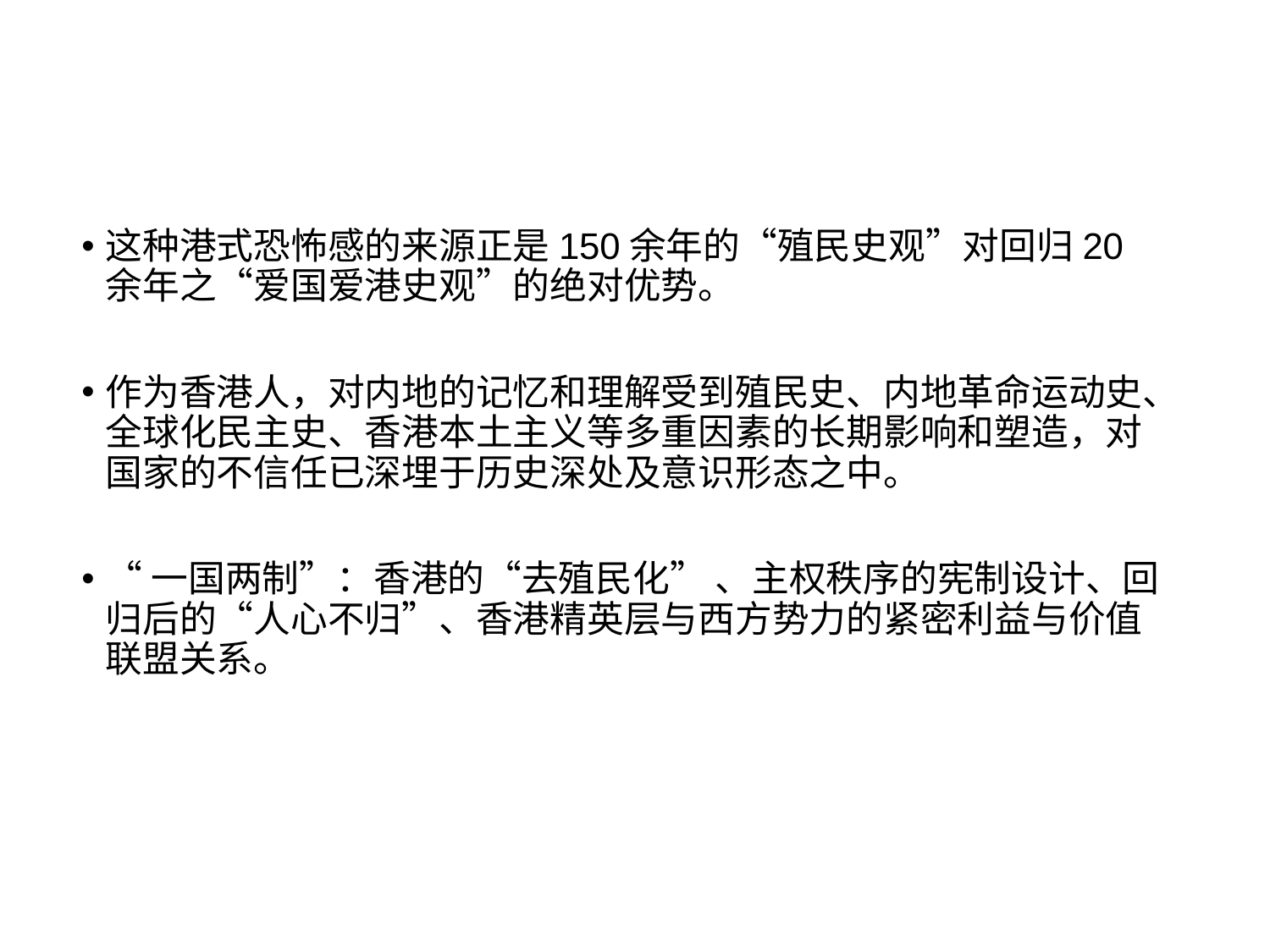

这种港式恐怖感的来源正是150余年的“殖民史观”对回归20余年之“爱国爱港史观”的绝对优势。

作为香港人，对内地的记忆和理解受到殖民史、内地革命运动史、全球化民主史、香港本土主义等多重因素的长期影响和塑造，对国家的不信任已深埋于历史深处及意识形态之中。

“一国两制”：香港的“去殖民化” 、主权秩序的宪制设计、回归后的“人心不归”、香港精英层与西方势力的紧密利益与价值联盟关系。